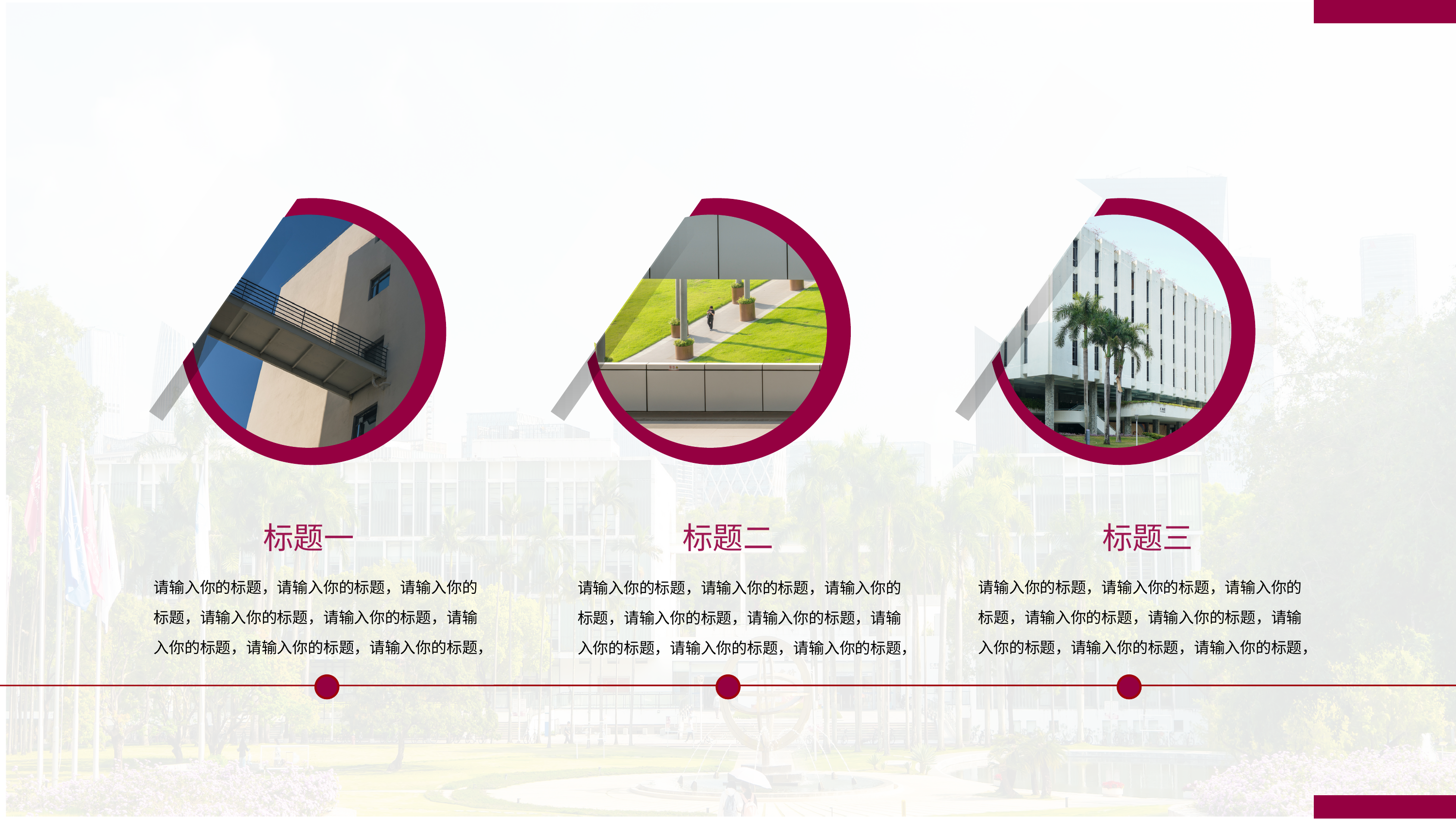

标题一
标题二
标题三
请输入你的标题，请输入你的标题，请输入你的标题，请输入你的标题，请输入你的标题，请输入你的标题，请输入你的标题，请输入你的标题，
请输入你的标题，请输入你的标题，请输入你的标题，请输入你的标题，请输入你的标题，请输入你的标题，请输入你的标题，请输入你的标题，
请输入你的标题，请输入你的标题，请输入你的标题，请输入你的标题，请输入你的标题，请输入你的标题，请输入你的标题，请输入你的标题，